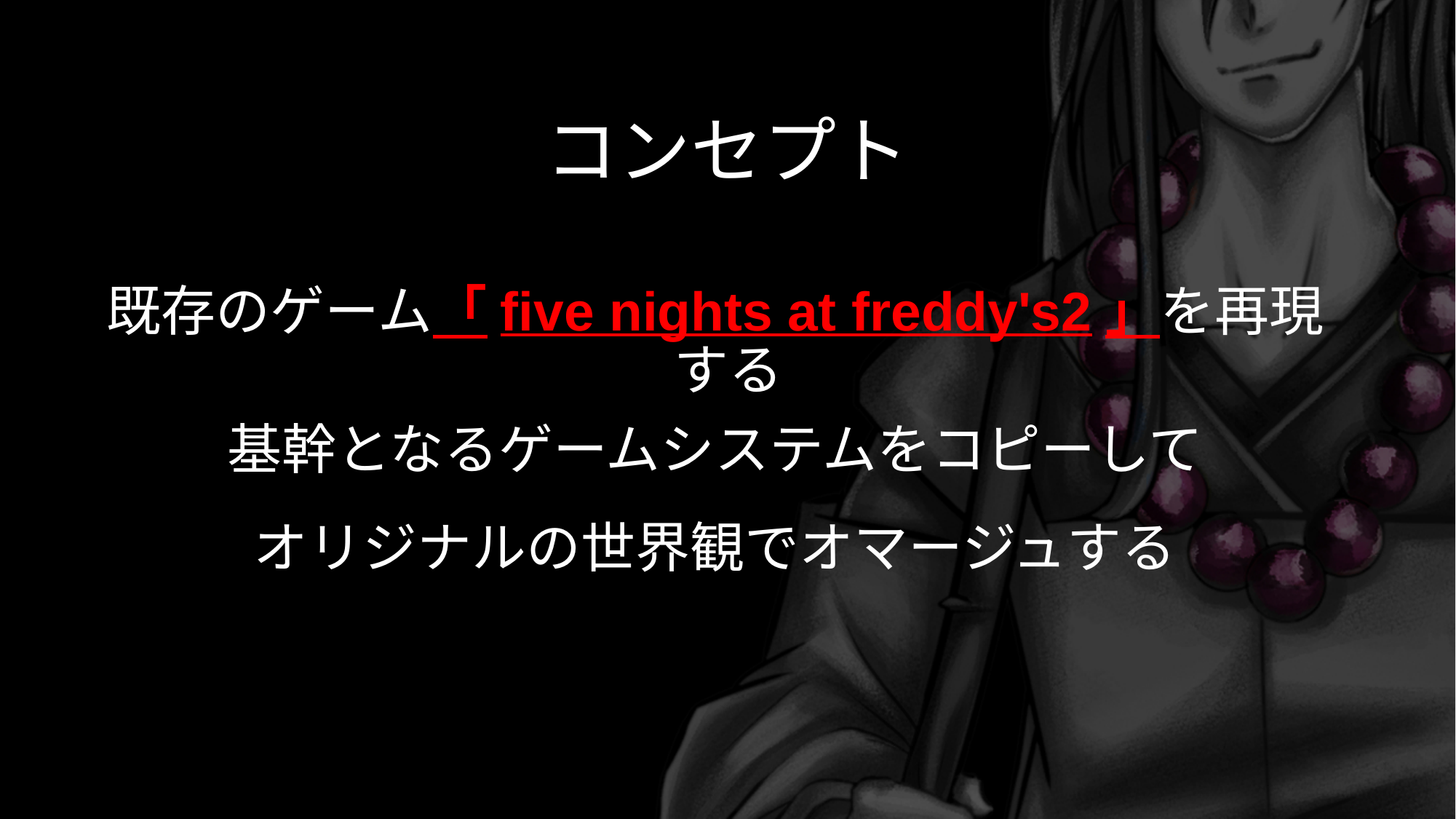

コンセプト
既存のゲーム「five nights at freddy's2」を再現する
基幹となるゲームシステムをコピーして
オリジナルの世界観でオマージュする